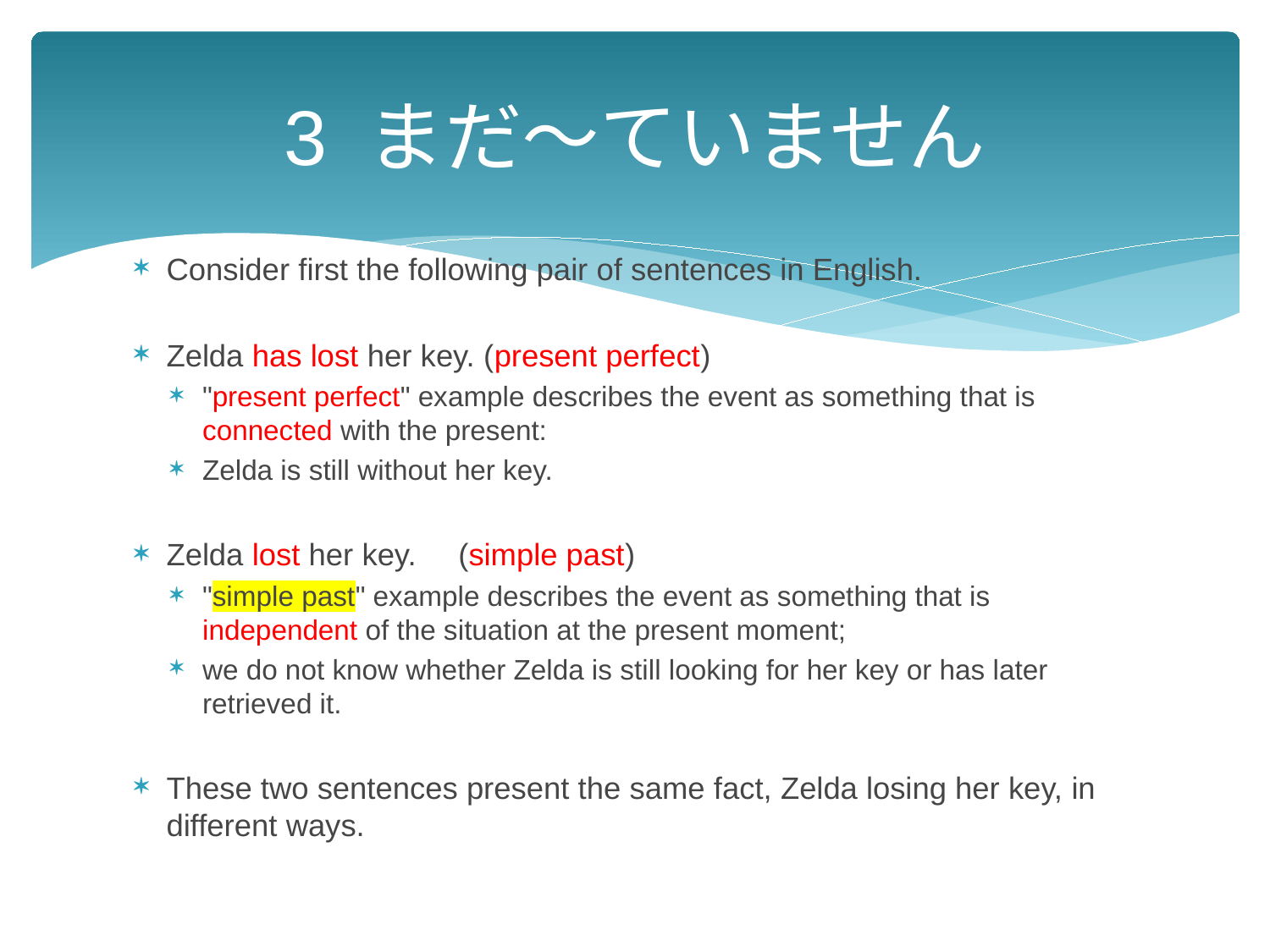

# 3 まだ～ていません
Consider first the following pair of sentences in English.

Zelda has lost her key. (present perfect)
"present perfect" example describes the event as something that is connected with the present:
Zelda is still without her key.

Zelda lost her key.　(simple past)
"simple past" example describes the event as something that is independent of the situation at the present moment;
we do not know whether Zelda is still looking for her key or has later retrieved it.

These two sentences present the same fact, Zelda losing her key, in different ways.